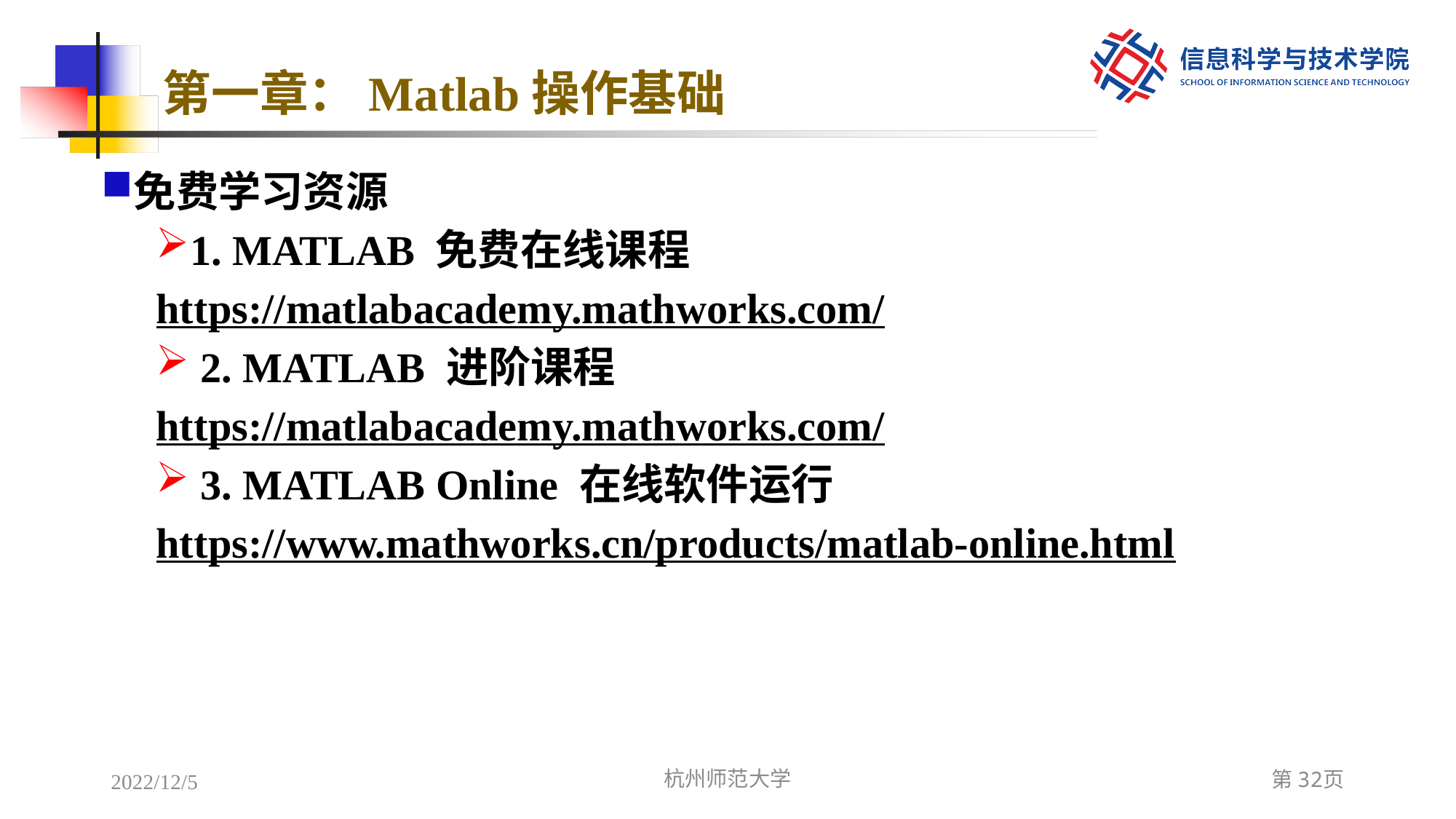

# 第一章：Matlab操作基础
免费学习资源
1. MATLAB 免费在线课程
https://matlabacademy.mathworks.com/
 2. MATLAB 进阶课程
https://matlabacademy.mathworks.com/
 3. MATLAB Online 在线软件运行
https://www.mathworks.cn/products/matlab-online.html

2022/12/5
杭州师范大学
第32页